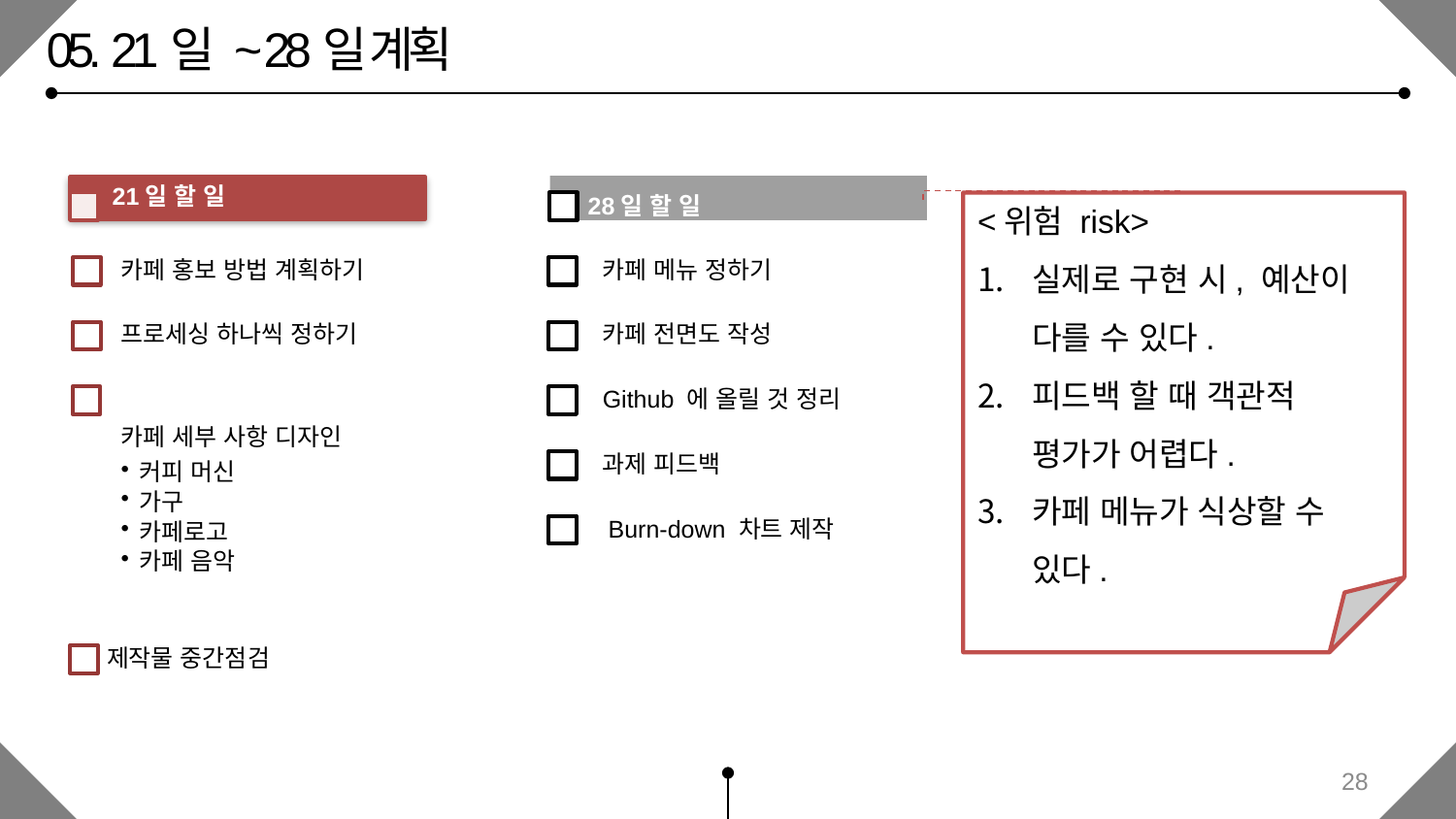

05.  21일 ~ 28일 계획
21일 할 일
카페 메뉴 정하기
카페 전면도 작성
Github 에 올릴 것 정리
과제 피드백
Burn-down 차트 제작
28일 할 일
카페 홍보 방법 계획하기
프로세싱 하나씩 정하기

카페 세부 사항 디자인
커피 머신
가구
카페로고
카페 음악

제작물 중간점검
<위험 risk>
실제로 구현 시, 예산이 다를 수 있다.
피드백 할 때 객관적 평가가 어렵다.
카페 메뉴가 식상할 수 있다.

28